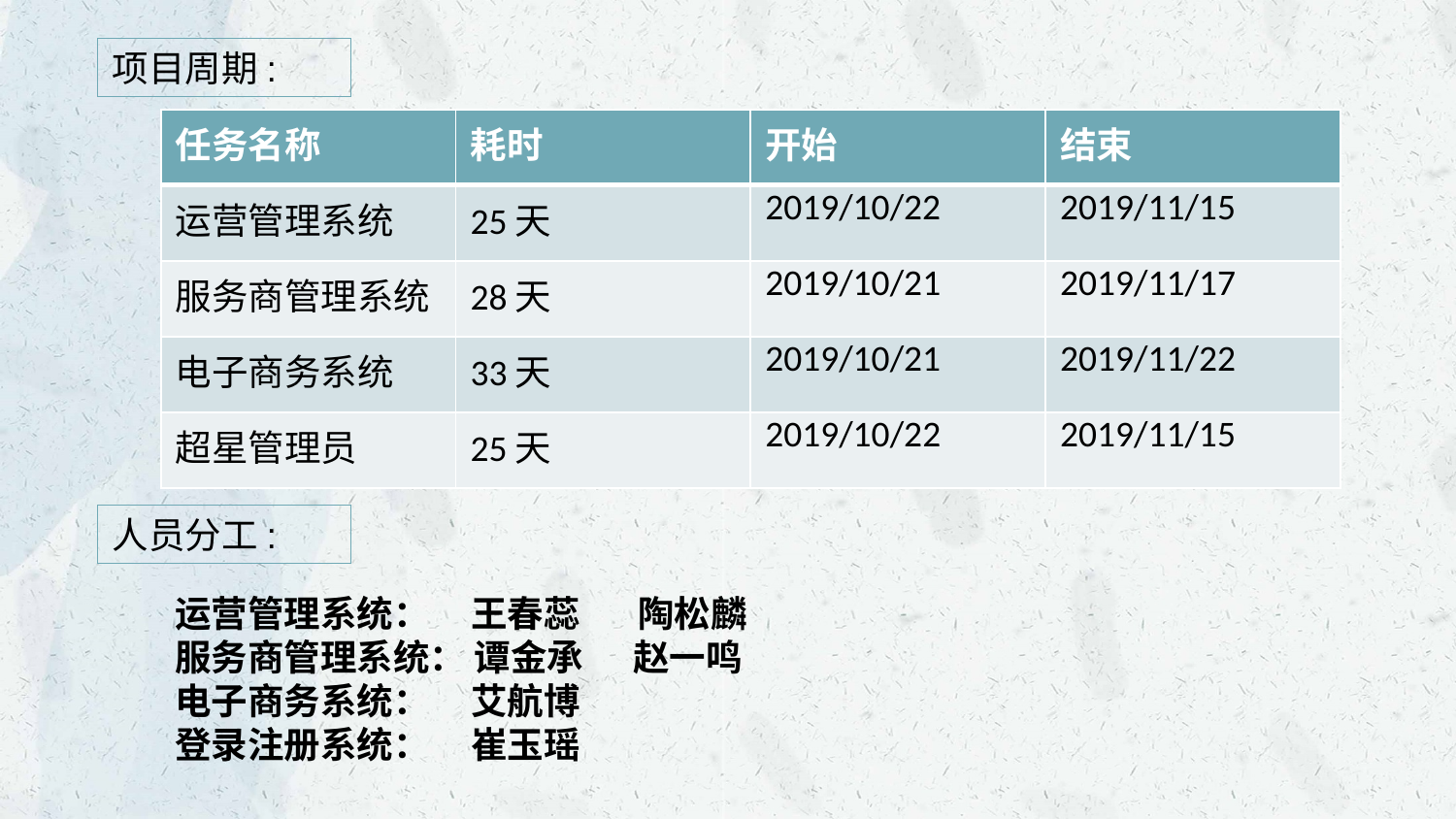

项目周期:
| 任务名称 | 耗时 | 开始 | 结束 |
| --- | --- | --- | --- |
| 运营管理系统 | 25天 | 2019/10/22 | 2019/11/15 |
| 服务商管理系统 | 28天 | 2019/10/21 | 2019/11/17 |
| 电子商务系统 | 33天 | 2019/10/21 | 2019/11/22 |
| 超星管理员 | 25天 | 2019/10/22 | 2019/11/15 |
人员分工:
运营管理系统：     王春蕊       陶松麟
服务商管理系统： 谭金承      赵一鸣
电子商务系统：     艾航博
登录注册系统：     崔玉瑶